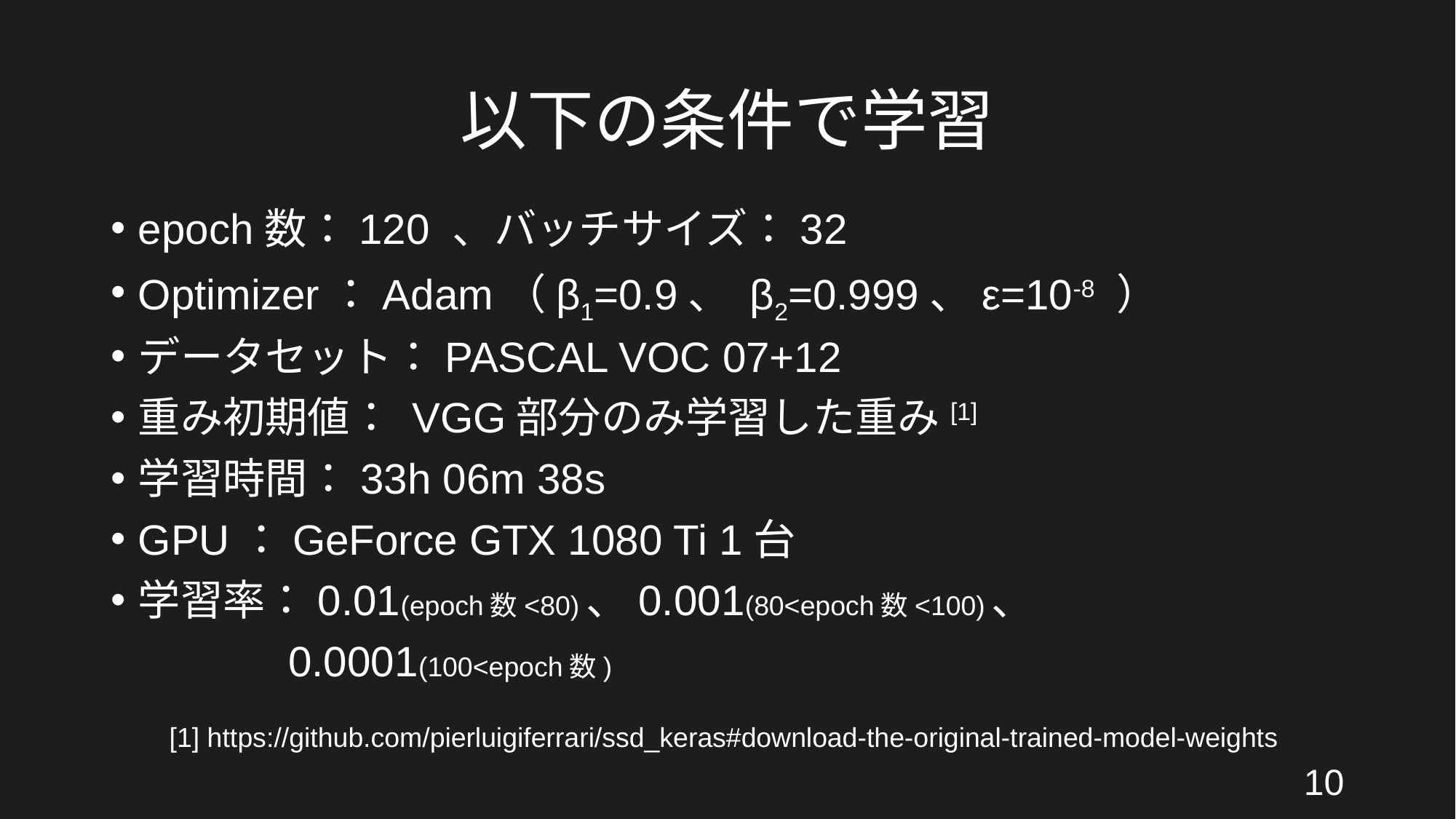

# 以下の条件で学習
epoch数：120 、バッチサイズ：32
Optimizer：Adam（β1=0.9、 β2=0.999、ε=10-8 ）
データセット：PASCAL VOC 07+12
重み初期値： VGG部分のみ学習した重み[1]
学習時間：33h 06m 38s
GPU：GeForce GTX 1080 Ti 1台
学習率：0.01(epoch数<80)、0.001(80<epoch数<100)、
               0.0001(100<epoch数)
[1] https://github.com/pierluigiferrari/ssd_keras#download-the-original-trained-model-weights
10